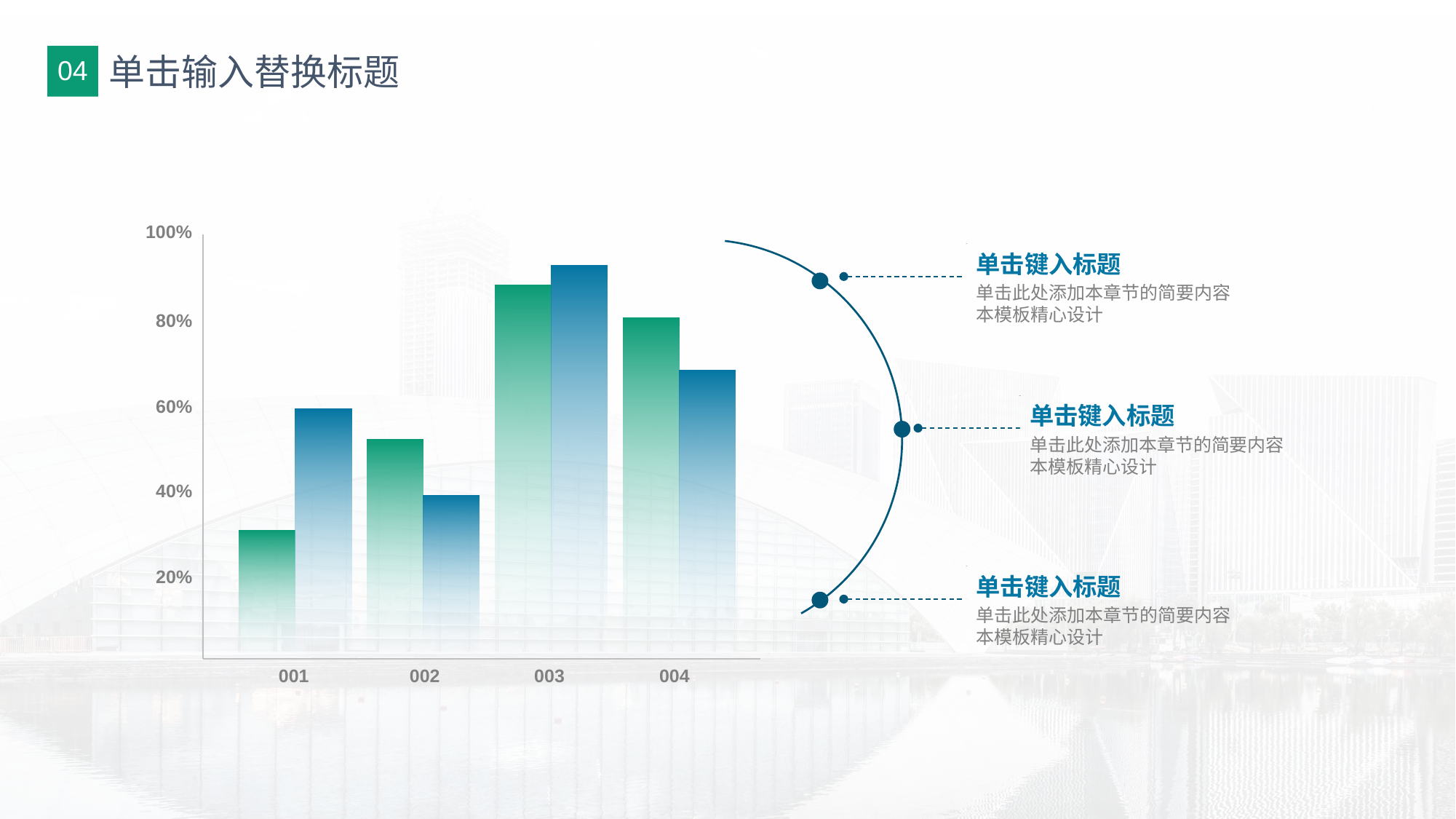

04
# 单击输入替换标题
100%

单击键入标题
单击此处添加本章节的简要内容
本模板精心设计

80%

60%
单击键入标题
单击此处添加本章节的简要内容
本模板精心设计

40%

20%
单击键入标题
单击此处添加本章节的简要内容
本模板精心设计

001
002
003
004